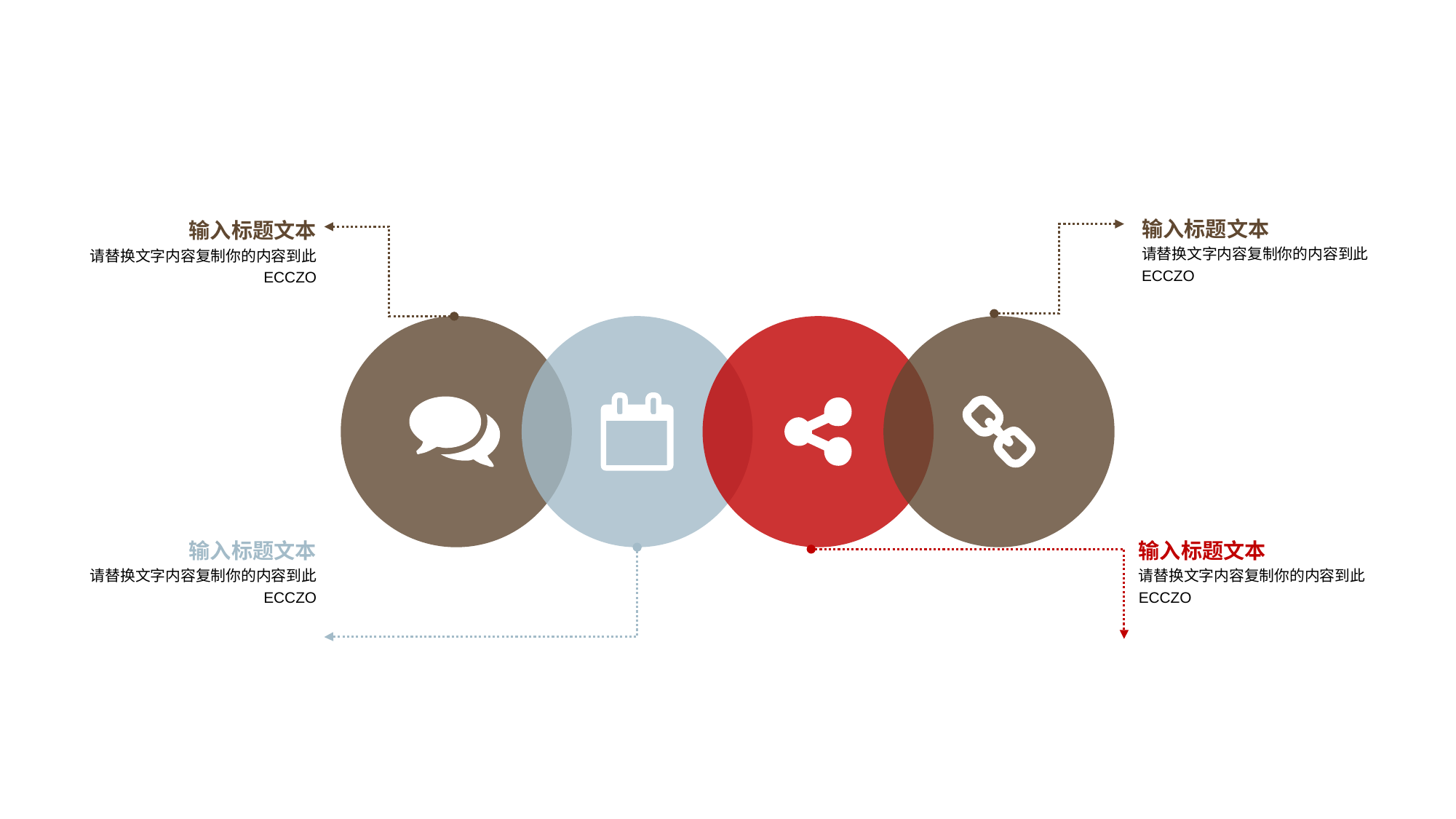

输入标题文本
请替换文字内容复制你的内容到此
ECCZO

输入标题文本
请替换文字内容复制你的内容到此
ECCZO

输入标题文本
请替换文字内容复制你的内容到此
ECCZO

输入标题文本
请替换文字内容复制你的内容到此
ECCZO